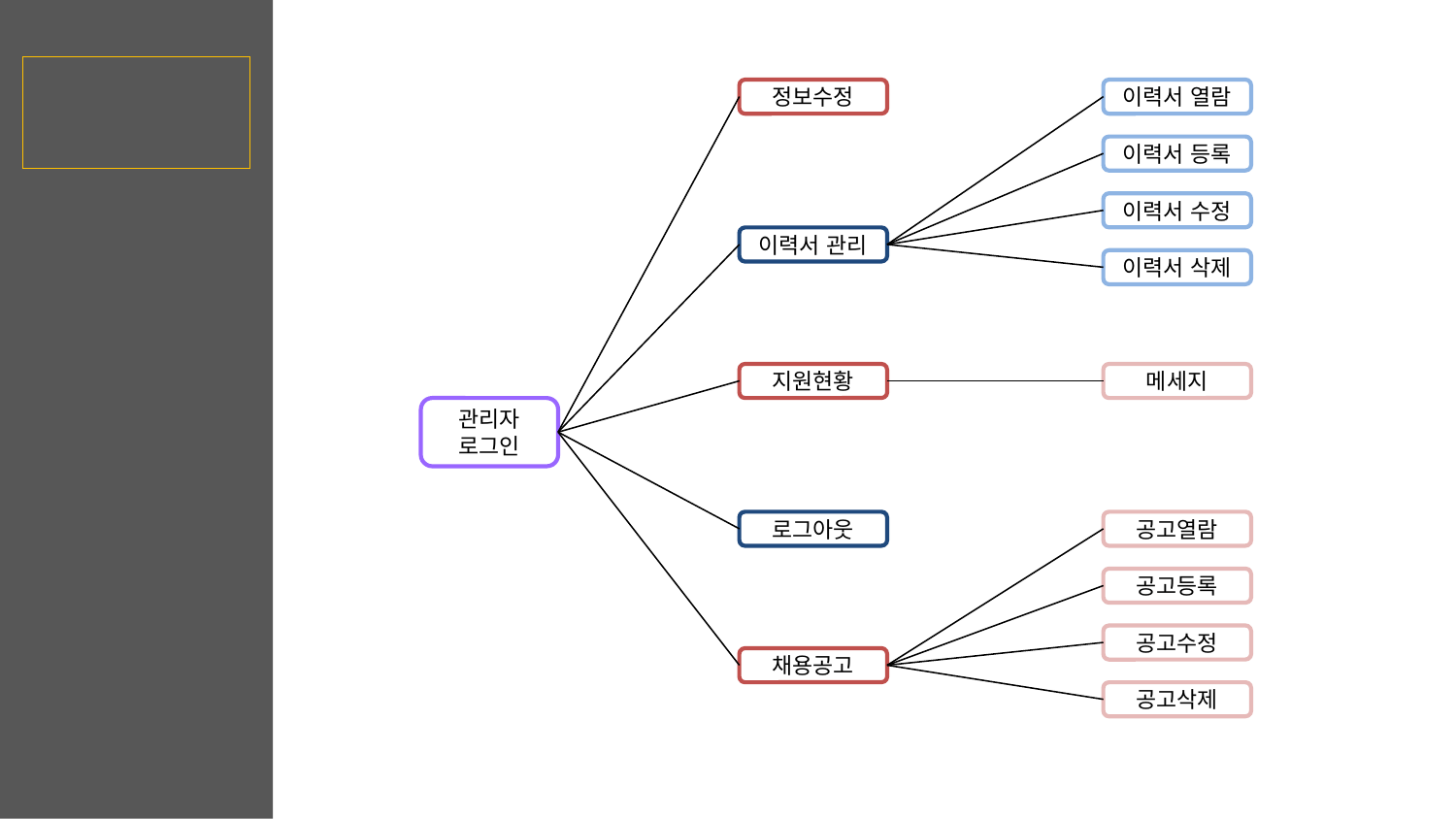

4-4 사이트맵
정보수정
이력서 열람
이력서 등록
이력서 수정
이력서 관리
이력서 삭제
지원현황
메세지
관리자
로그인
로그아웃
공고열람
공고등록
공고수정
채용공고
공고삭제